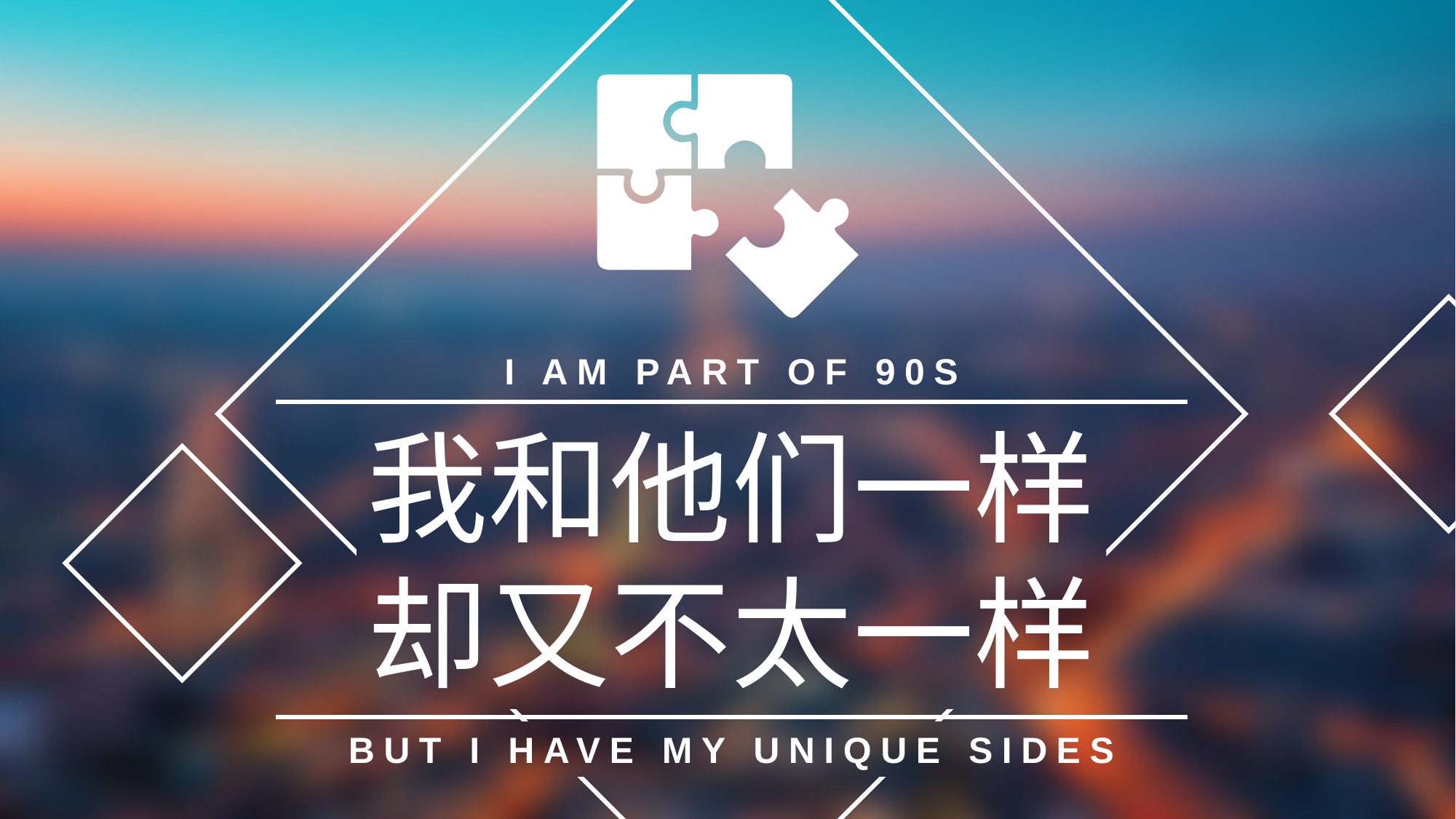

I AM PART OF 90S
我和他们一样
却又不太一样

BUT I HAVE MY UNIQUE SIDES